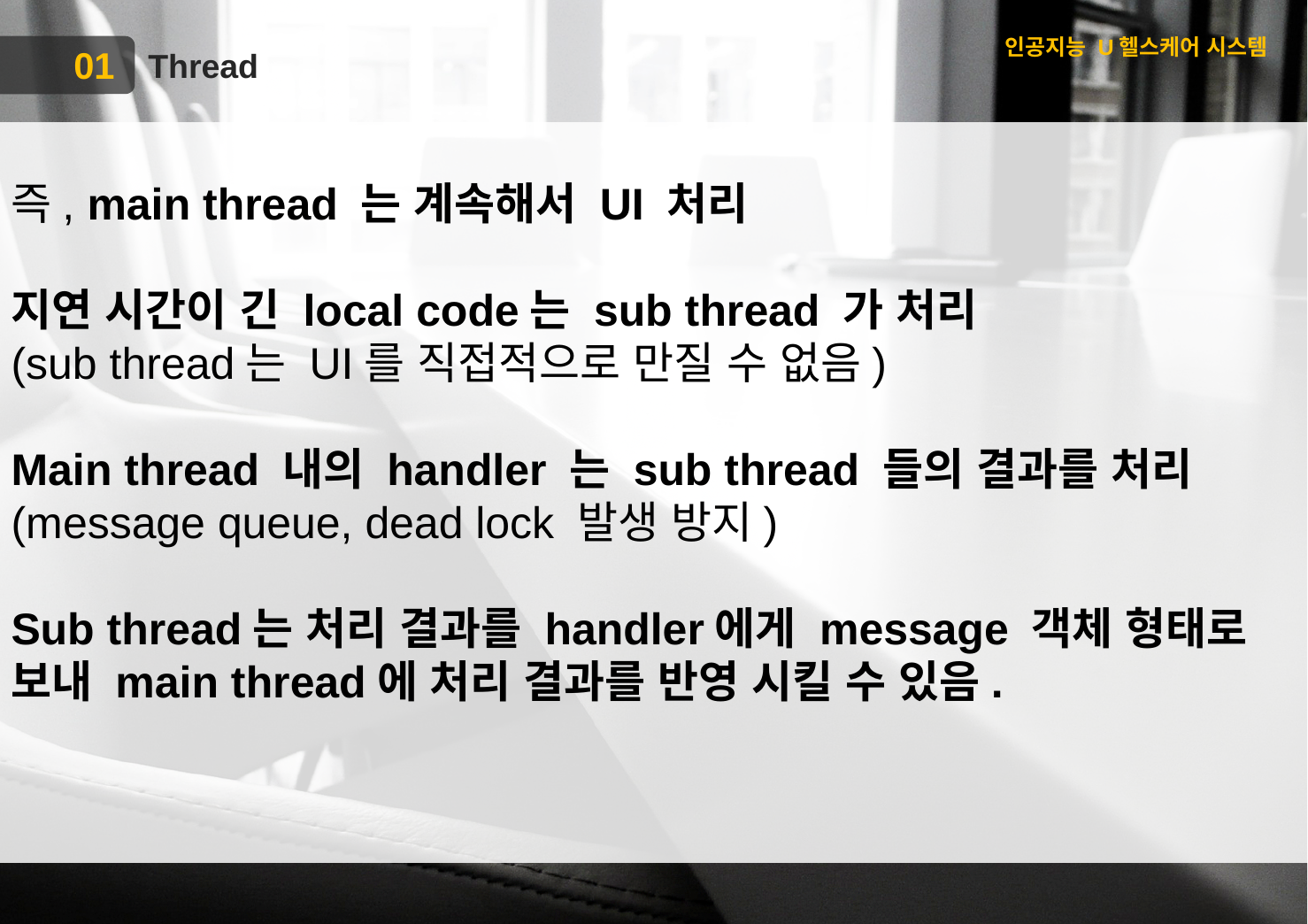

인공지능 U헬스케어 시스템
01
Thread
즉, main thread 는 계속해서 UI 처리

지연 시간이 긴 local code는 sub thread 가 처리
(sub thread는 UI를 직접적으로 만질 수 없음)

Main thread 내의 handler 는 sub thread 들의 결과를 처리
(message queue, dead lock 발생 방지)

Sub thread는 처리 결과를 handler에게 message 객체 형태로 보내 main thread에 처리 결과를 반영 시킬 수 있음.
01